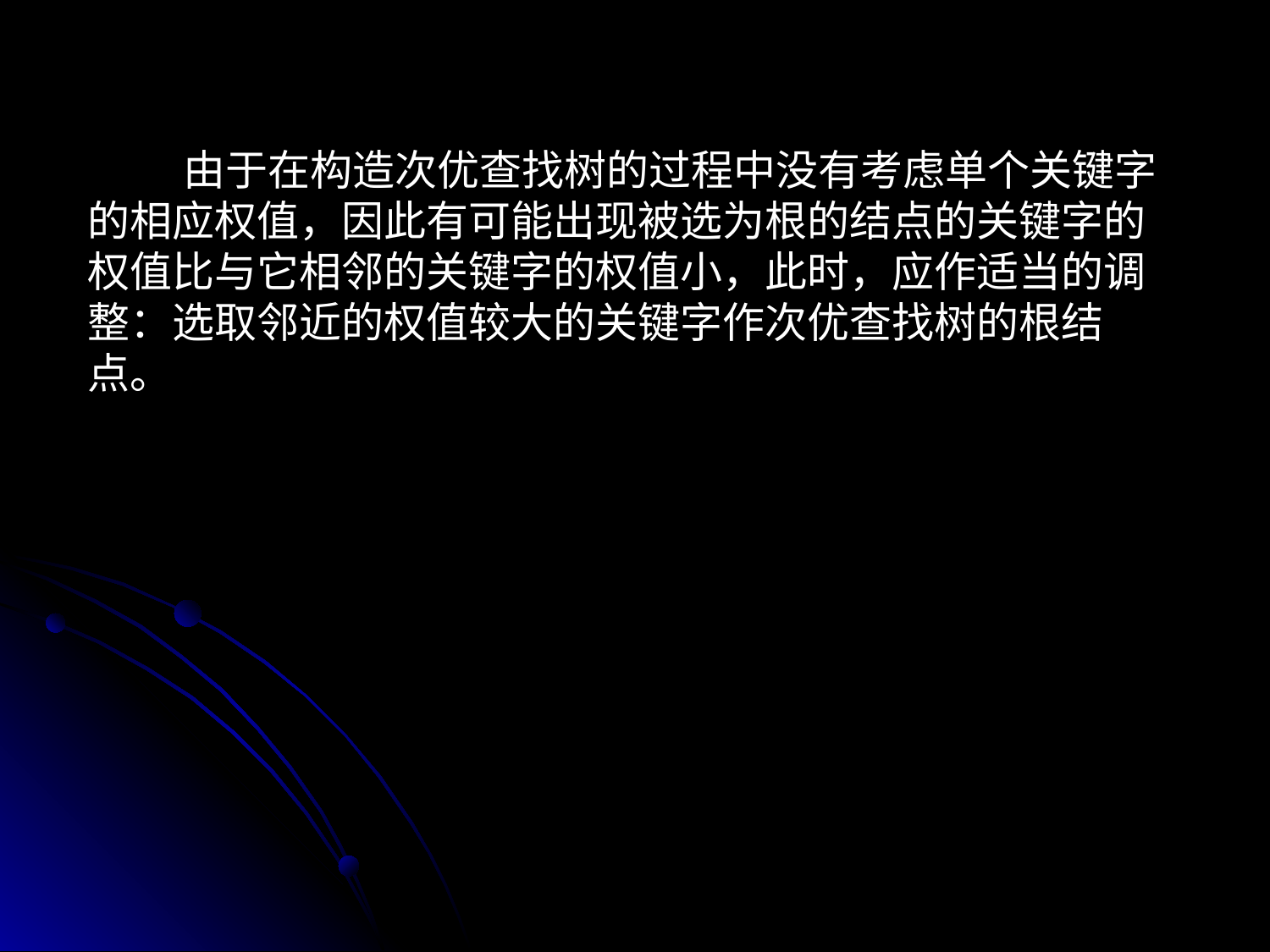

由于在构造次优查找树的过程中没有考虑单个关键字的相应权值，因此有可能出现被选为根的结点的关键字的权值比与它相邻的关键字的权值小，此时，应作适当的调整：选取邻近的权值较大的关键字作次优查找树的根结点。